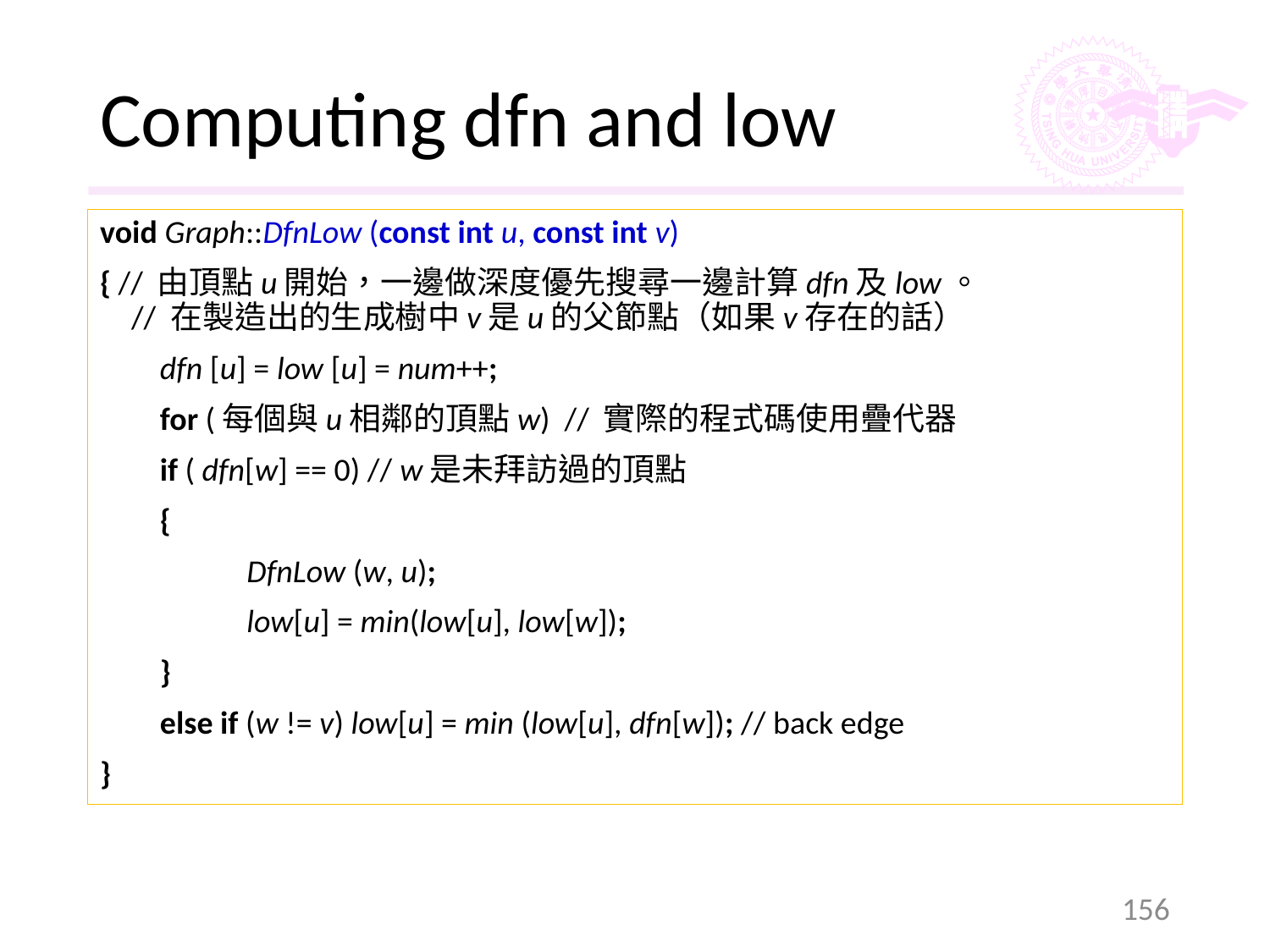

# Computing dfn and low
void Graph::DfnLow (const int u, const int v)
{ // 由頂點u開始，一邊做深度優先搜尋一邊計算dfn及low。
// 在製造出的生成樹中v是u的父節點（如果v存在的話）
	    dfn [u] = low [u] = num++;
	    for (每個與u相鄰的頂點w)  // 實際的程式碼使用疊代器
	    if ( dfn[w] == 0) // w是未拜訪過的頂點
 	    {
	        	DfnLow (w, u);
	       	low[u] = min(low[u], low[w]);
	    }
	    else if (w != v) low[u] = min (low[u], dfn[w]); // back edge
}
156